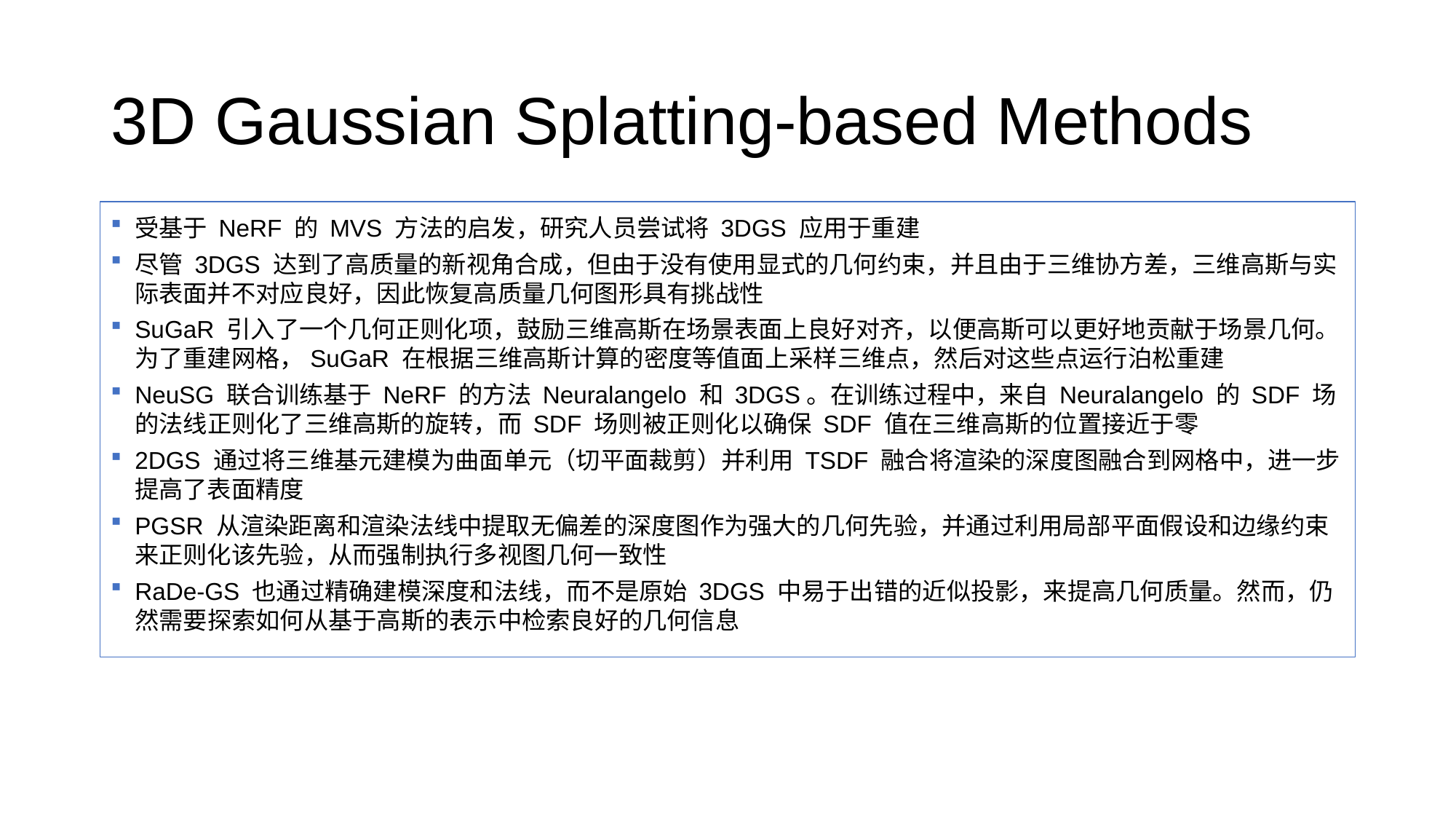

# 3D Gaussian Splatting-based Methods
受基于 NeRF 的 MVS 方法的启发，研究人员尝试将 3DGS 应用于重建
尽管 3DGS 达到了高质量的新视角合成，但由于没有使用显式的几何约束，并且由于三维协方差，三维高斯与实际表面并不对应良好，因此恢复高质量几何图形具有挑战性
SuGaR 引入了一个几何正则化项，鼓励三维高斯在场景表面上良好对齐，以便高斯可以更好地贡献于场景几何。为了重建网格，SuGaR 在根据三维高斯计算的密度等值面上采样三维点，然后对这些点运行泊松重建
NeuSG 联合训练基于 NeRF 的方法 Neuralangelo 和 3DGS。在训练过程中，来自 Neuralangelo 的 SDF 场的法线正则化了三维高斯的旋转，而 SDF 场则被正则化以确保 SDF 值在三维高斯的位置接近于零
2DGS 通过将三维基元建模为曲面单元（切平面裁剪）并利用 TSDF 融合将渲染的深度图融合到网格中，进一步提高了表面精度
PGSR 从渲染距离和渲染法线中提取无偏差的深度图作为强大的几何先验，并通过利用局部平面假设和边缘约束来正则化该先验，从而强制执行多视图几何一致性
RaDe-GS 也通过精确建模深度和法线，而不是原始 3DGS 中易于出错的近似投影，来提高几何质量。然而，仍然需要探索如何从基于高斯的表示中检索良好的几何信息